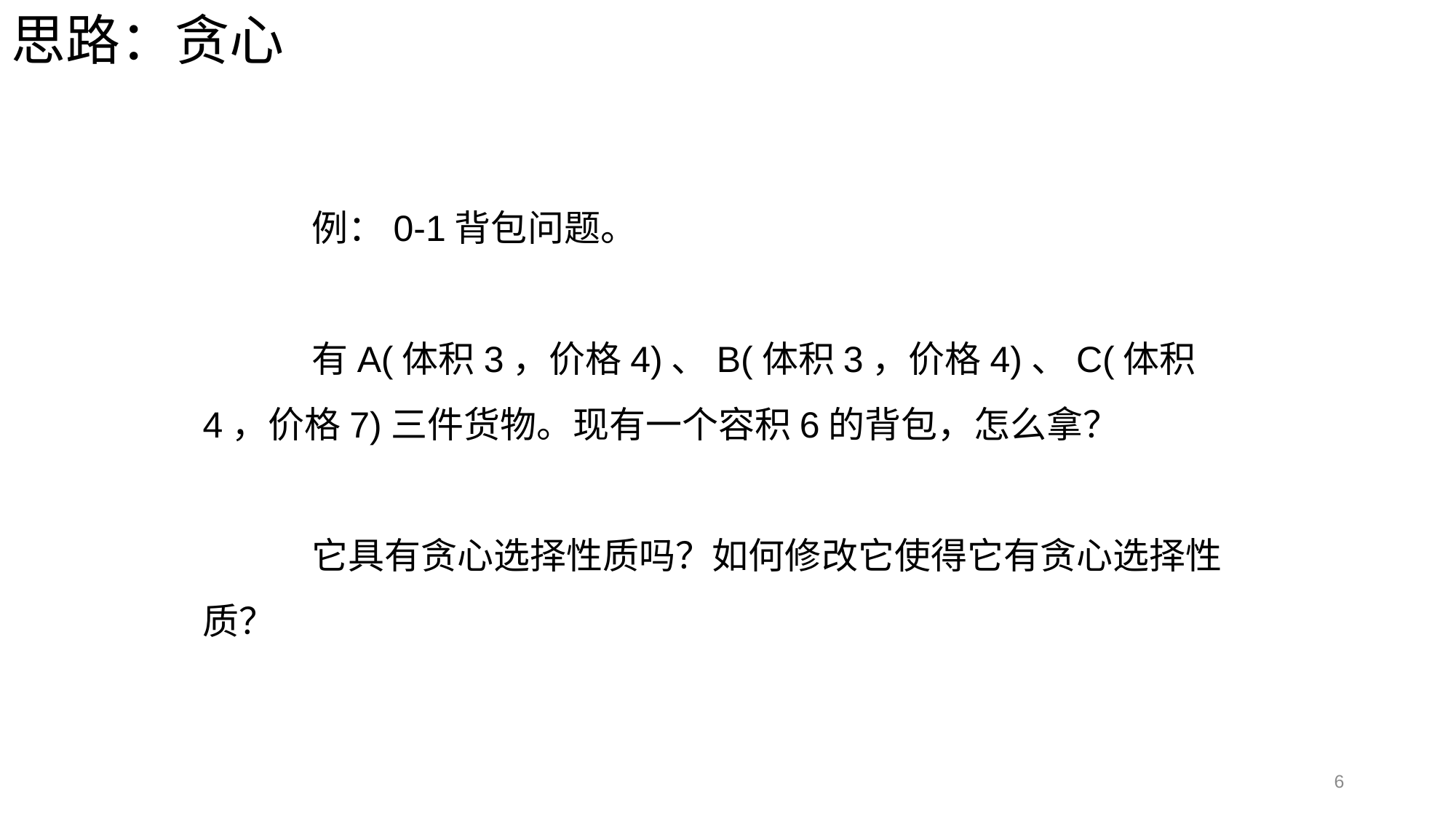

思路：贪心
	例：0-1背包问题。

	有A(体积3，价格4)、B(体积3，价格4)、C(体积4，价格7)三件货物。现有一个容积6的背包，怎么拿？

	它具有贪心选择性质吗？如何修改它使得它有贪心选择性质？
6